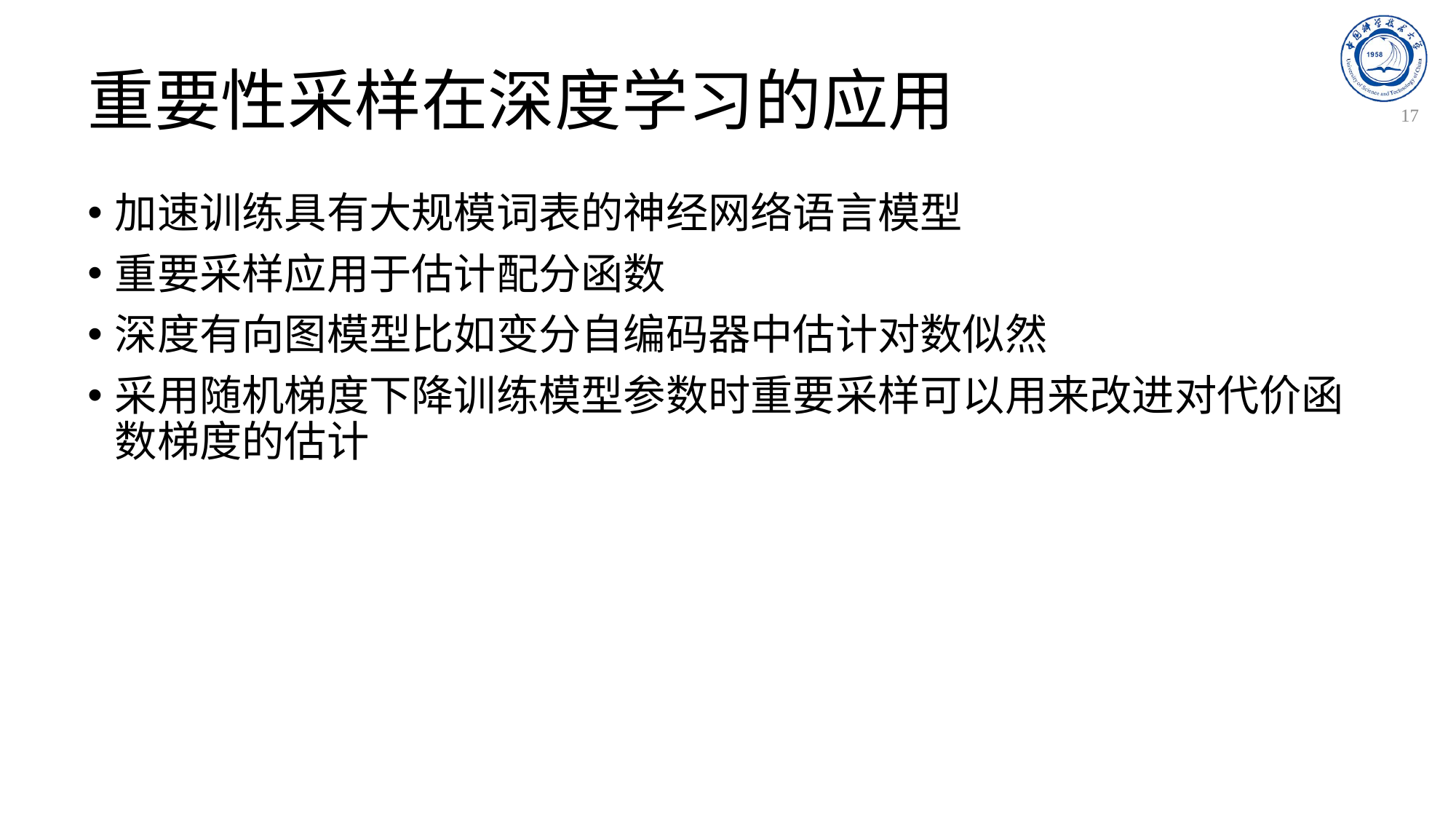

# 重要性采样在深度学习的应用
17
加速训练具有大规模词表的神经网络语言模型
重要采样应用于估计配分函数
深度有向图模型比如变分自编码器中估计对数似然
采用随机梯度下降训练模型参数时重要采样可以用来改进对代价函数梯度的估计